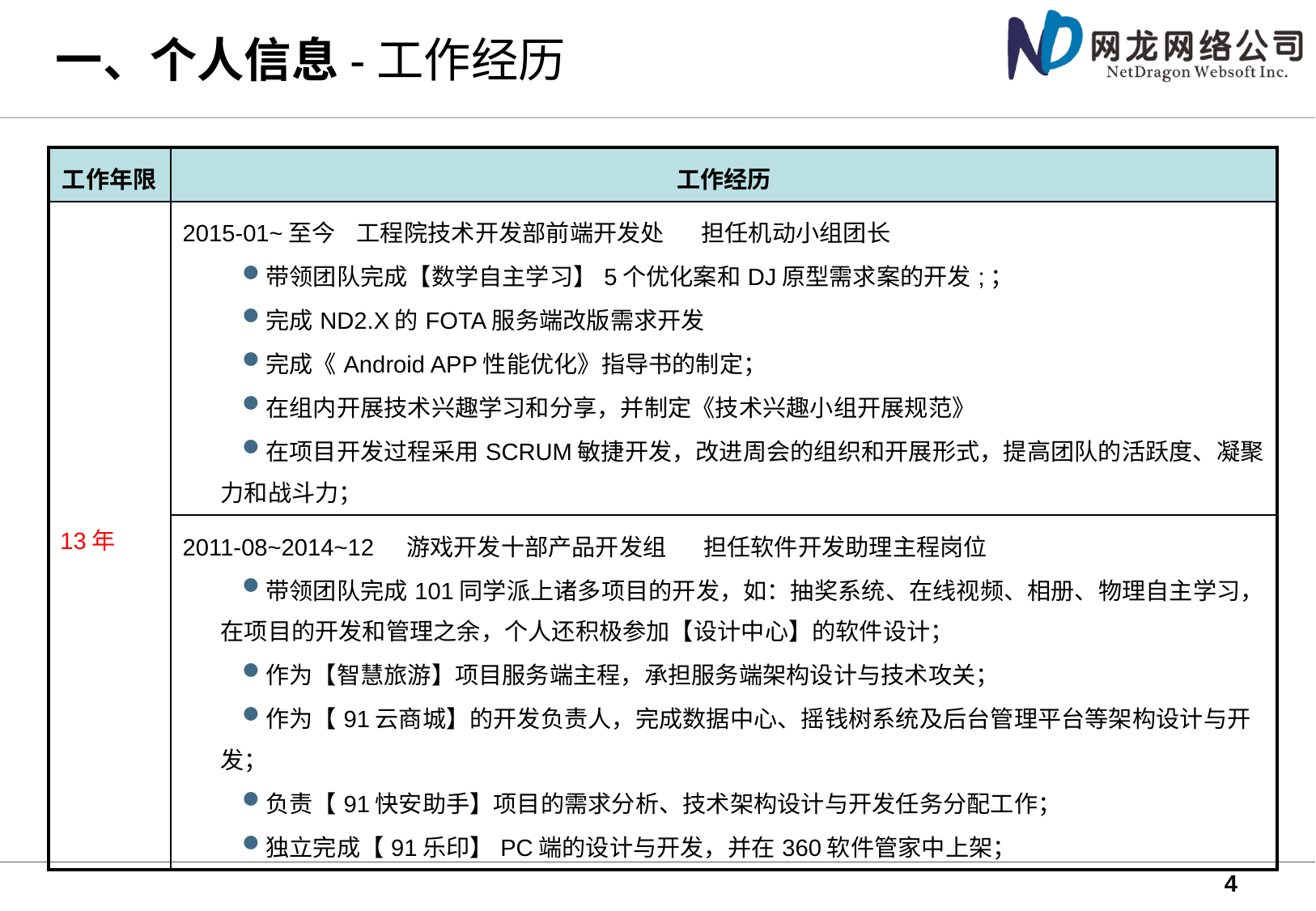

# 一、个人信息-工作经历
| 工作年限 | 工作经历 |
| --- | --- |
| 13年 | 2015-01~至今 工程院技术开发部前端开发处 担任机动小组团长 带领团队完成【数学自主学习】5个优化案和DJ原型需求案的开发;； 完成ND2.X的FOTA服务端改版需求开发 完成《Android APP性能优化》指导书的制定； 在组内开展技术兴趣学习和分享，并制定《技术兴趣小组开展规范》 在项目开发过程采用SCRUM敏捷开发，改进周会的组织和开展形式，提高团队的活跃度、凝聚力和战斗力； |
|  | 2011-08~2014~12 游戏开发十部产品开发组 担任软件开发助理主程岗位 带领团队完成101同学派上诸多项目的开发，如：抽奖系统、在线视频、相册、物理自主学习，在项目的开发和管理之余，个人还积极参加【设计中心】的软件设计； 作为【智慧旅游】项目服务端主程，承担服务端架构设计与技术攻关； 作为【91云商城】的开发负责人，完成数据中心、摇钱树系统及后台管理平台等架构设计与开发； 负责【91快安助手】项目的需求分析、技术架构设计与开发任务分配工作； 独立完成【91乐印】PC端的设计与开发，并在360软件管家中上架； |
4